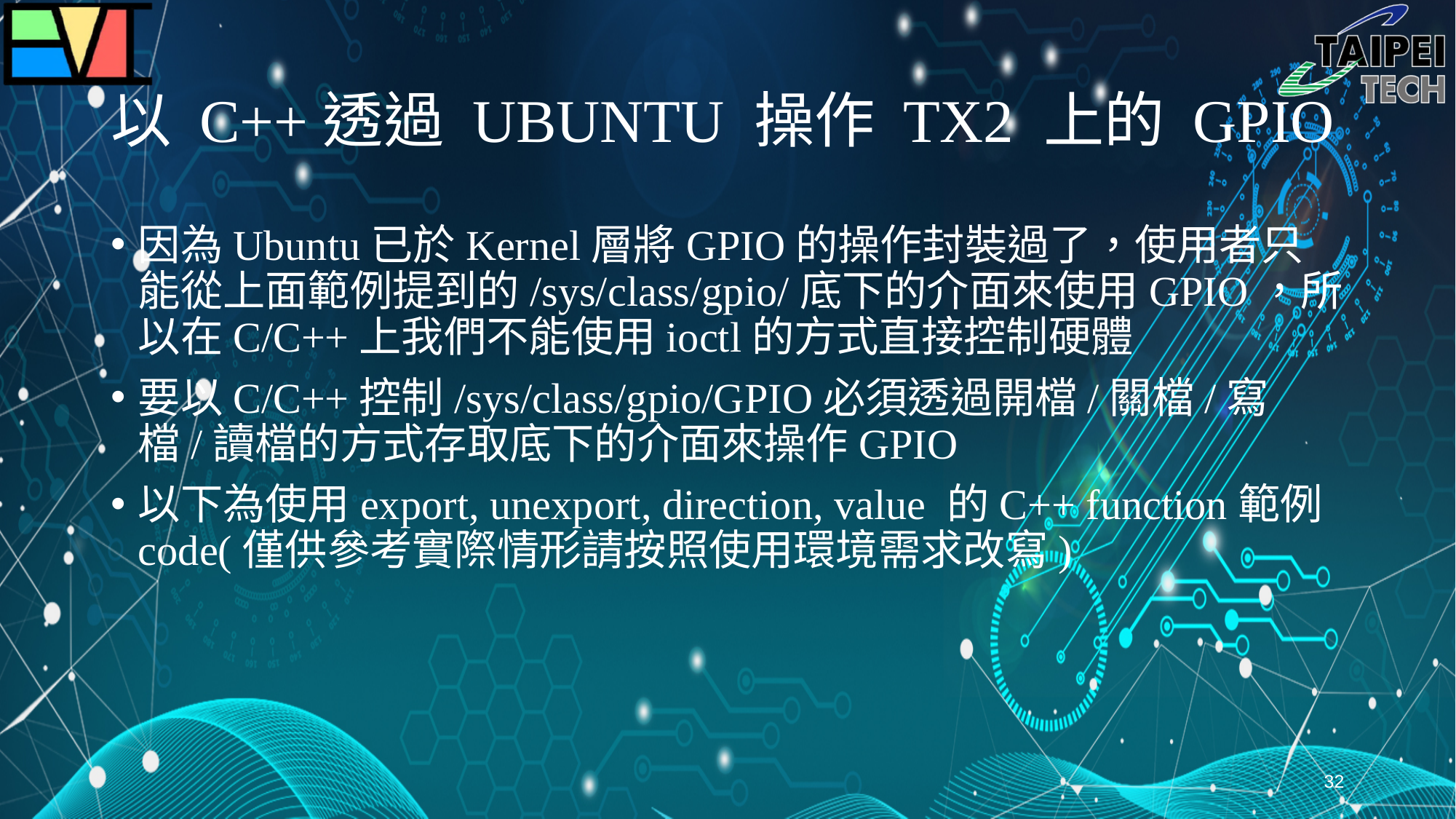

# 以 C++透過 UBUNTU 操作 TX2 上的 GPIO
因為Ubuntu已於Kernel層將GPIO的操作封裝過了，使用者只能從上面範例提到的/sys/class/gpio/底下的介面來使用GPIO，所以在C/C++上我們不能使用ioctl的方式直接控制硬體
要以C/C++控制/sys/class/gpio/GPIO必須透過開檔/關檔/寫檔/讀檔的方式存取底下的介面來操作GPIO
以下為使用export, unexport, direction, value 的C++ function範例code(僅供參考實際情形請按照使用環境需求改寫)
32